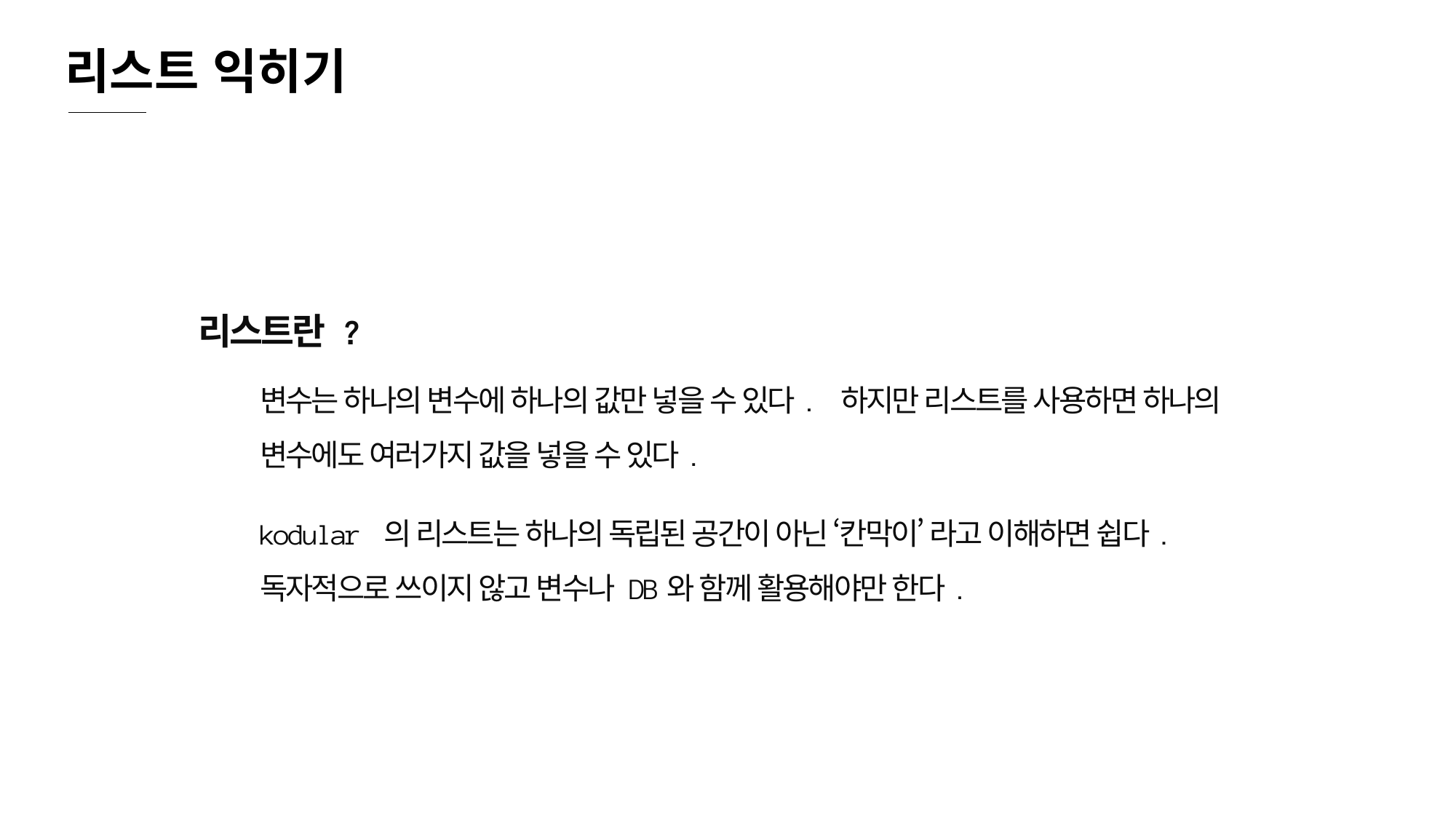

리스트 익히기
리스트란 ?
변수는 하나의 변수에 하나의 값만 넣을 수 있다. 하지만 리스트를 사용하면 하나의 변수에도 여러가지 값을 넣을 수 있다.
kodular 의 리스트는 하나의 독립된 공간이 아닌 ‘칸막이’ 라고 이해하면 쉽다. 독자적으로 쓰이지 않고 변수나 DB와 함께 활용해야만 한다.